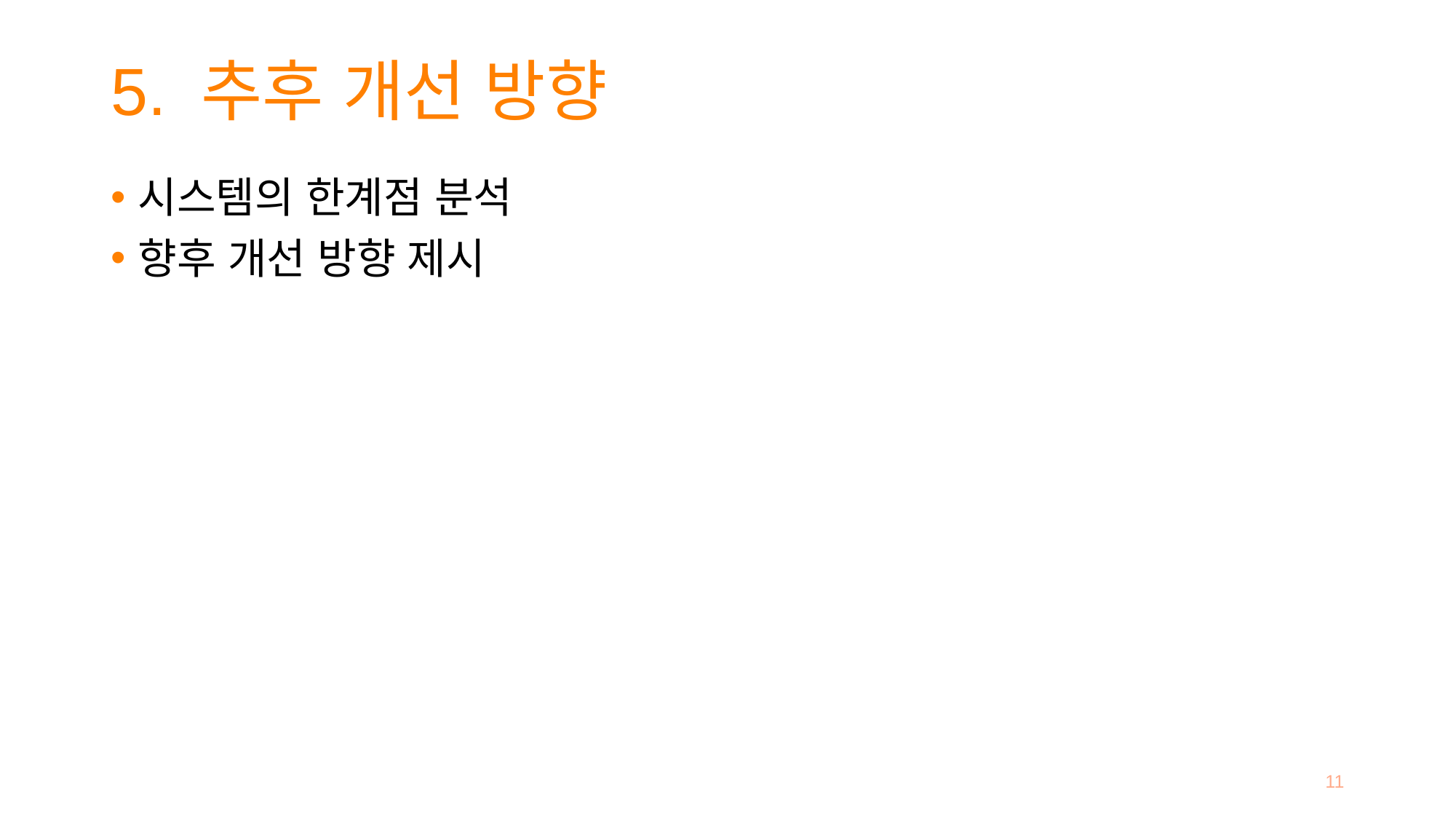

# 5. 추후 개선 방향
시스템의 한계점 분석
향후 개선 방향 제시
11